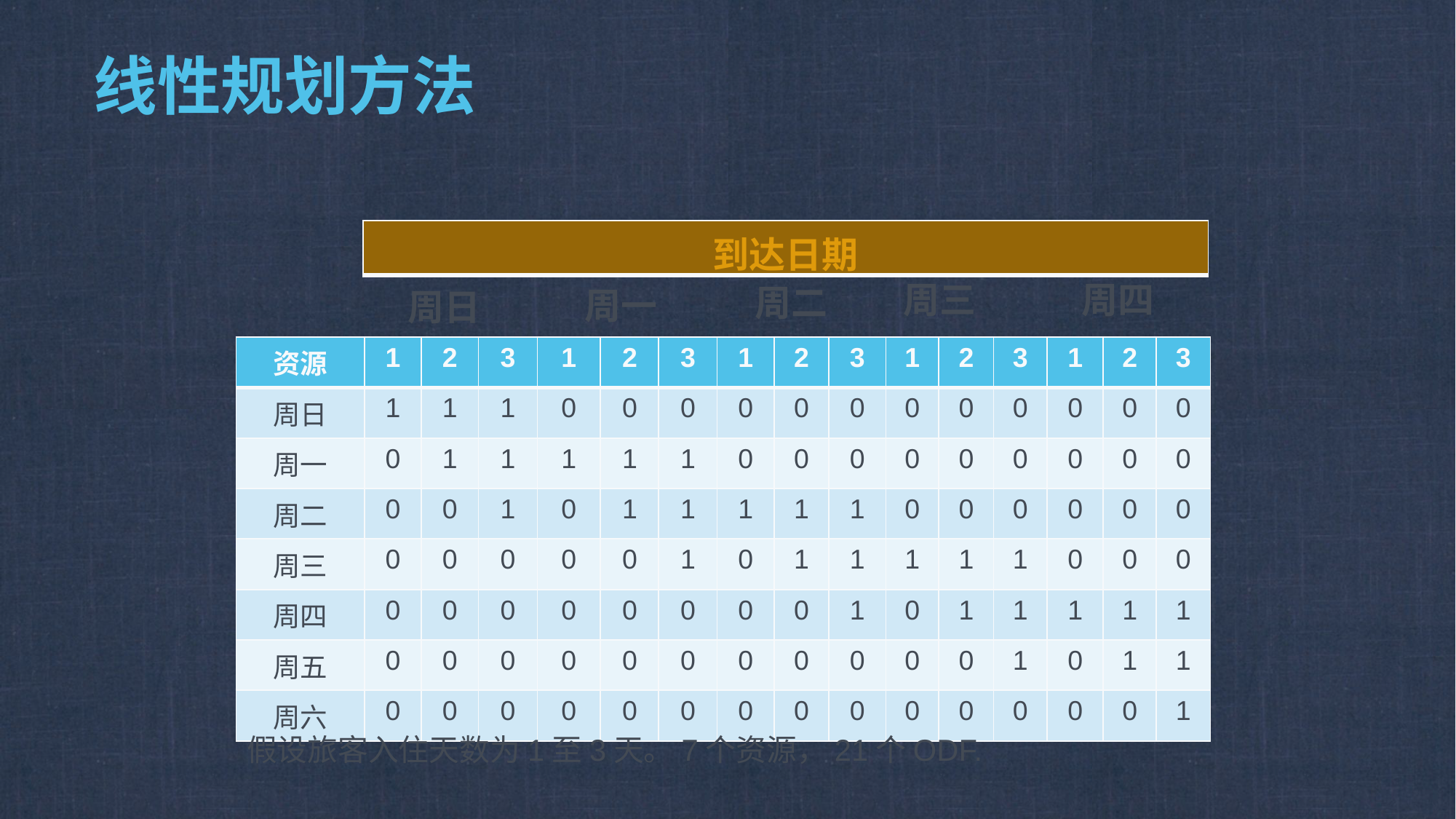

# 线性规划方法

| 到达日期 |
| --- |
周四
周三
周二
周一
周日
| 资源 | 1 | 2 | 3 | 1 | 2 | 3 | 1 | 2 | 3 | 1 | 2 | 3 | 1 | 2 | 3 |
| --- | --- | --- | --- | --- | --- | --- | --- | --- | --- | --- | --- | --- | --- | --- | --- |
| 周日 | 1 | 1 | 1 | 0 | 0 | 0 | 0 | 0 | 0 | 0 | 0 | 0 | 0 | 0 | 0 |
| 周一 | 0 | 1 | 1 | 1 | 1 | 1 | 0 | 0 | 0 | 0 | 0 | 0 | 0 | 0 | 0 |
| 周二 | 0 | 0 | 1 | 0 | 1 | 1 | 1 | 1 | 1 | 0 | 0 | 0 | 0 | 0 | 0 |
| 周三 | 0 | 0 | 0 | 0 | 0 | 1 | 0 | 1 | 1 | 1 | 1 | 1 | 0 | 0 | 0 |
| 周四 | 0 | 0 | 0 | 0 | 0 | 0 | 0 | 0 | 1 | 0 | 1 | 1 | 1 | 1 | 1 |
| 周五 | 0 | 0 | 0 | 0 | 0 | 0 | 0 | 0 | 0 | 0 | 0 | 1 | 0 | 1 | 1 |
| 周六 | 0 | 0 | 0 | 0 | 0 | 0 | 0 | 0 | 0 | 0 | 0 | 0 | 0 | 0 | 1 |
假设旅客入住天数为1至3天。7个资源，21个ODF.